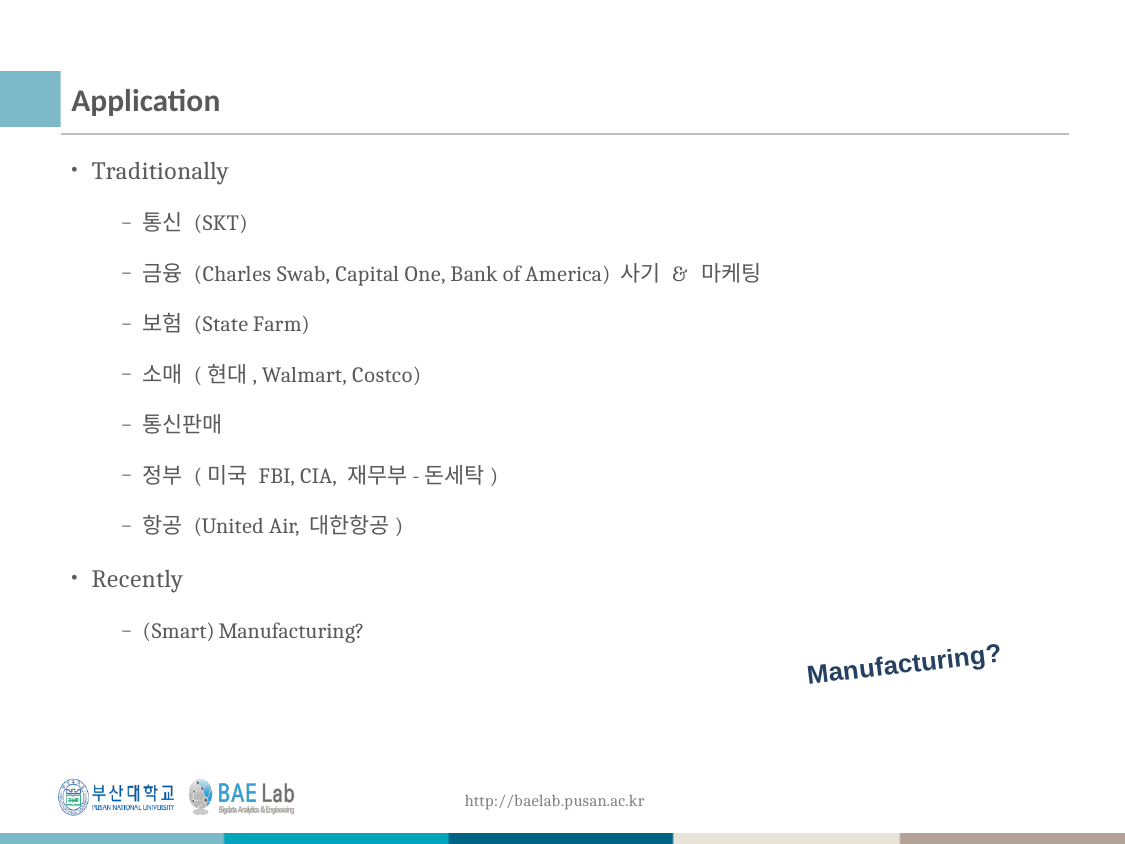

# Application
Traditionally
통신 (SKT)
금융 (Charles Swab, Capital One, Bank of America) 사기 &  마케팅
보험 (State Farm)
소매 (현대, Walmart, Costco)
통신판매
정부 (미국 FBI, CIA, 재무부-돈세탁)
항공 (United Air, 대한항공)
Recently
(Smart) Manufacturing?

Manufacturing?